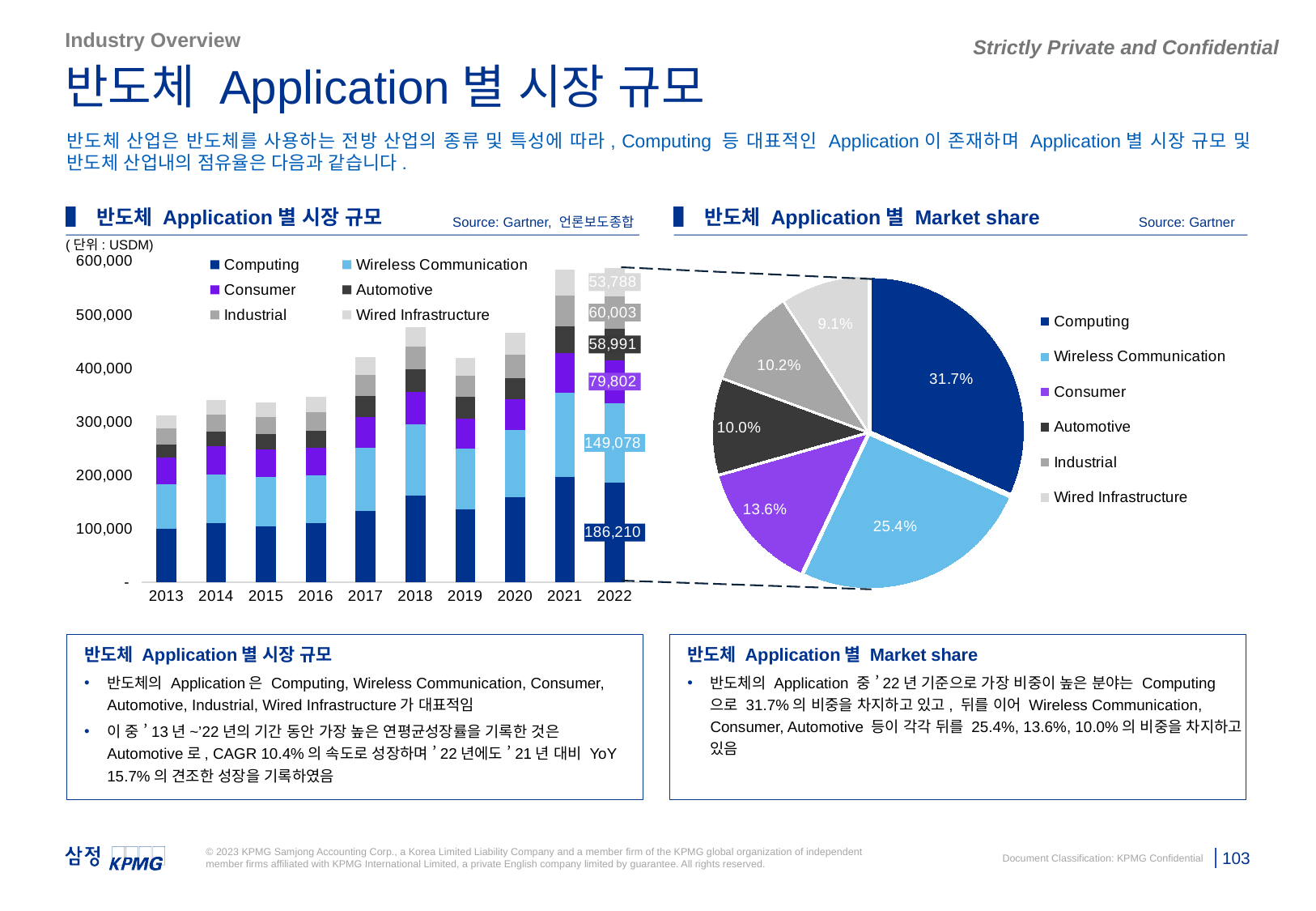

Industry Overview
반도체 Application별 시장 규모
반도체 산업은 반도체를 사용하는 전방 산업의 종류 및 특성에 따라, Computing 등 대표적인 Application이 존재하며 Application별 시장 규모 및 반도체 산업내의 점유율은 다음과 같습니다.
▌ 반도체 Application별 시장 규모

▌ 반도체 Application별 Market share

Source: Gartner, 언론보도종합
Source: Gartner
(단위: USDM)

### Chart

| Category |  |
|---|---|
| Computing | 0.3167523127049971 |
| Wireless Communication | 0.25358957498048934 |
| Consumer | 0.13574704714620023 |
| Automotive | 0.10034615919989132 |
| Industrial | 0.10206907081829311 |
| Wired Infrastructure | 0.0914958351501289 |

### Chart

| Category | Computing | Wireless Communication | Consumer | Automotive | Industrial | Wired Infrastructure |
|---|---|---|---|---|---|---|
| 2013 | 99675.05 | 83082.49 | 50252.52 | 24275.93 | 30225.85 | 24607.33 |
| 2014 | 110013.09 | 91575.81 | 52535.54 | 27050.6 | 33005.44 | 26845.65 |
| 2015 | 104274.93 | 92506.13 | 50943.47 | 29991.0 | 31825.91 | 26521.96 |
| 2016 | 110110.02 | 90514.44 | 50186.04 | 33051.97 | 33804.72 | 29827.54 |
| 2017 | 133802.82 | 118144.63 | 56904.84 | 39288.38 | 40044.52 | 32767.06 |
| 2018 | 162574.23 | 132262.9 | 61448.89 | 41691.39 | 42268.16 | 36286.9 |
| 2019 | 136590.09 | 113144.76 | 55868.2 | 40691.21 | 39226.51 | 34137.17 |
| 2020 | 159252.95 | 125172.27 | 57359.03 | 39852.22 | 43192.68 | 41551.98 |
| 2021 | 196357.89 | 158038.83 | 73467.07 | 50982.18 | 57371.87 | 47799.3 |
| 2022 | 186209.54 | 149077.99 | 79801.77 | 58990.61 | 60003.46 | 53787.76 |
반도체 Application별 시장 규모
반도체의 Application은 Computing, Wireless Communication, Consumer, Automotive, Industrial, Wired Infrastructure가 대표적임
이 중 ’13년~’22년의 기간 동안 가장 높은 연평균성장률을 기록한 것은 Automotive로, CAGR 10.4%의 속도로 성장하며 ’22년에도 ’21년 대비 YoY 15.7%의 견조한 성장을 기록하였음

반도체 Application별 Market share
반도체의 Application 중 ’22년 기준으로 가장 비중이 높은 분야는 Computing으로 31.7%의 비중을 차지하고 있고, 뒤를 이어 Wireless Communication, Consumer, Automotive 등이 각각 뒤를 25.4%, 13.6%, 10.0%의 비중을 차지하고 있음